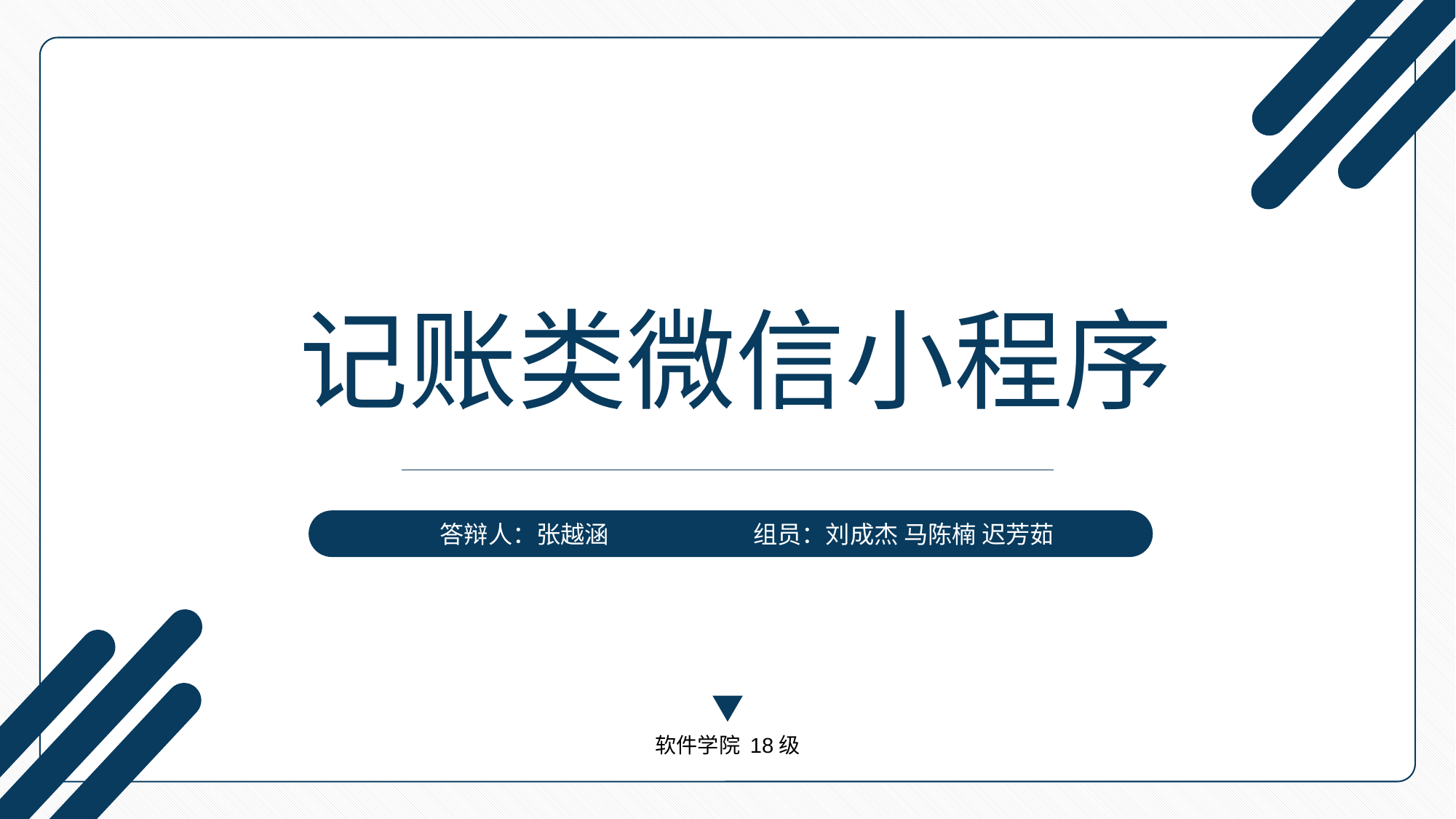

记账类微信小程序

答辩人：张越涵
组员：刘成杰 马陈楠 迟芳茹

软件学院 18级